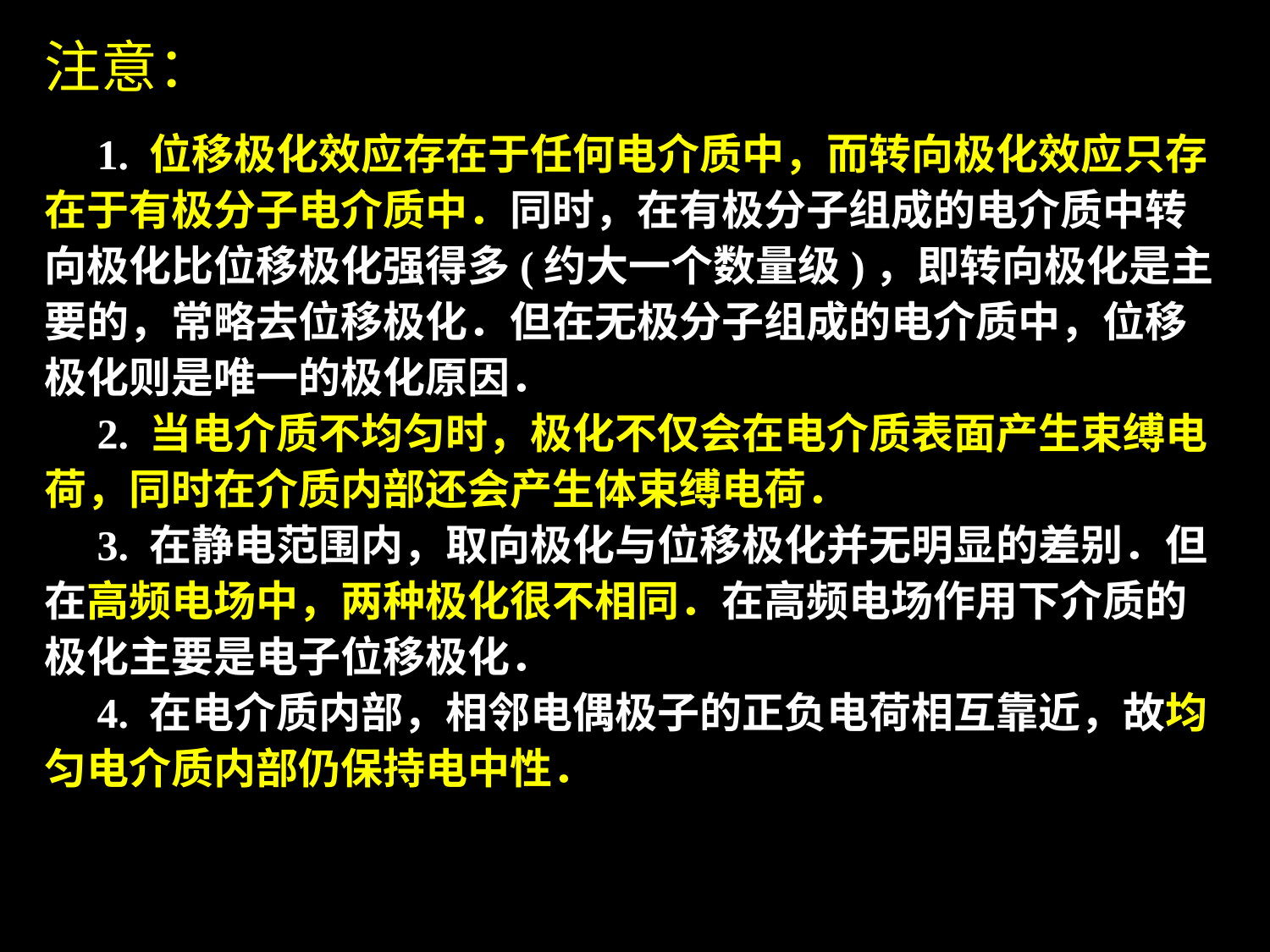

注意：
     1. 位移极化效应存在于任何电介质中，而转向极化效应只存在于有极分子电介质中．同时，在有极分子组成的电介质中转向极化比位移极化强得多(约大一个数量级)，即转向极化是主要的，常略去位移极化．但在无极分子组成的电介质中，位移极化则是唯一的极化原因．
     2. 当电介质不均匀时，极化不仅会在电介质表面产生束缚电荷，同时在介质内部还会产生体束缚电荷．
     3. 在静电范围内，取向极化与位移极化并无明显的差别．但在高频电场中，两种极化很不相同．在高频电场作用下介质的极化主要是电子位移极化．
     4. 在电介质内部，相邻电偶极子的正负电荷相互靠近，故均匀电介质内部仍保持电中性．